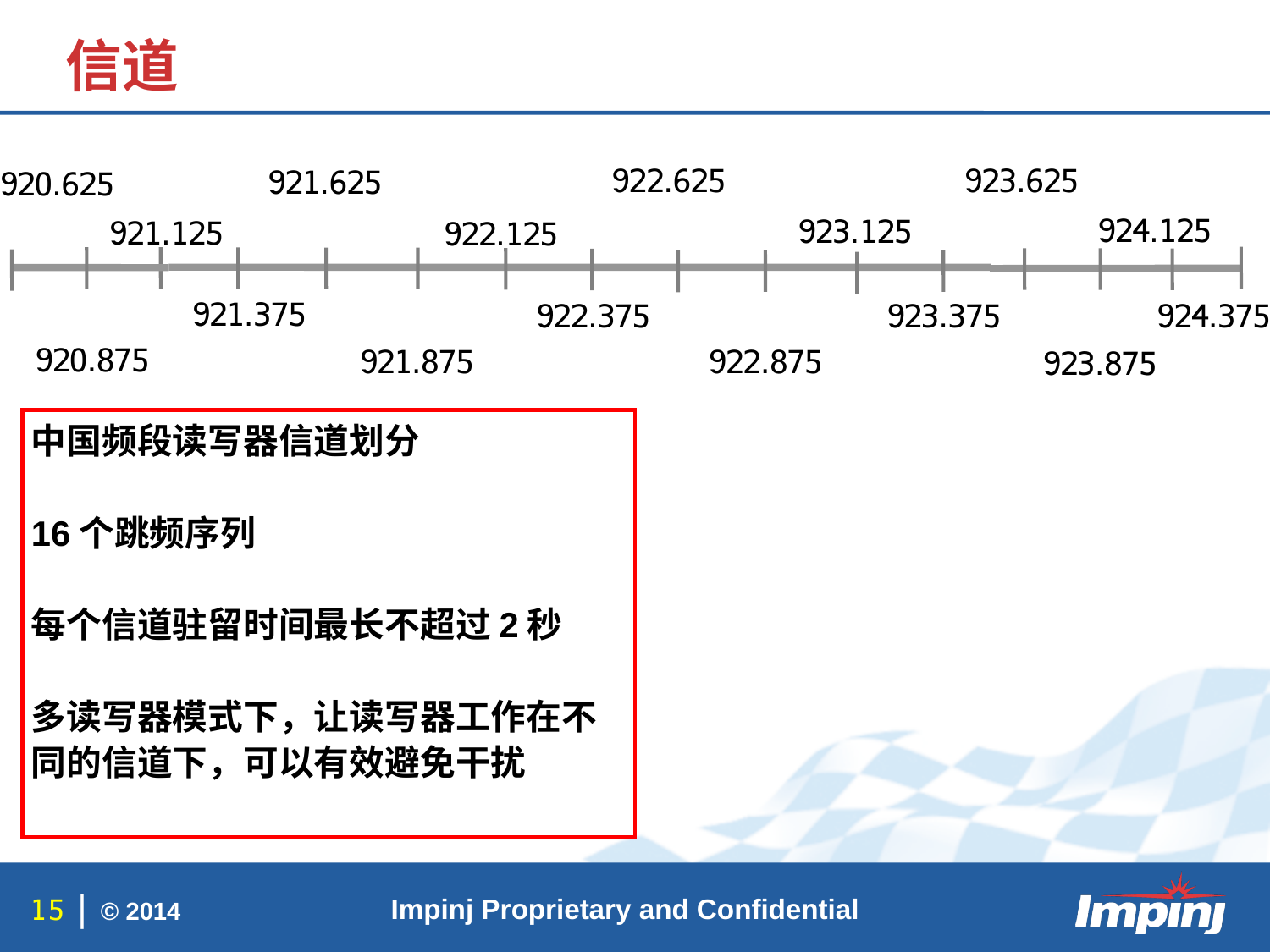

# 信道
923.625
922.625
921.625
920.625
924.125
923.125
921.125
922.125

921.375
922.375
923.375
924.375
920.875
921.875
922.875
923.875
中国频段读写器信道划分

16个跳频序列

每个信道驻留时间最长不超过2秒

多读写器模式下，让读写器工作在不
同的信道下，可以有效避免干扰